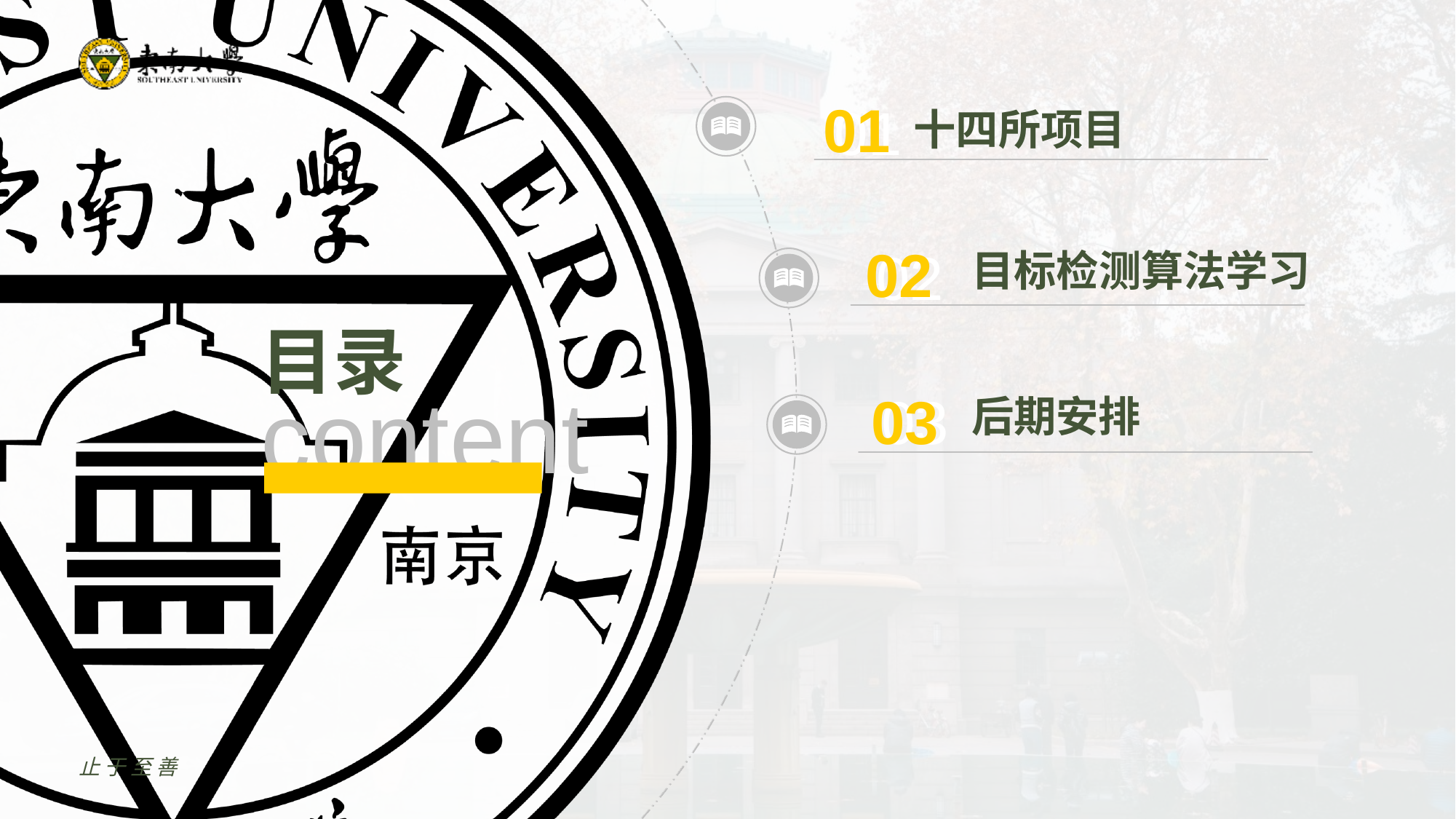

01
01

十四所项目
02
02
目标检测算法学习

03
03
后期安排

止于至善